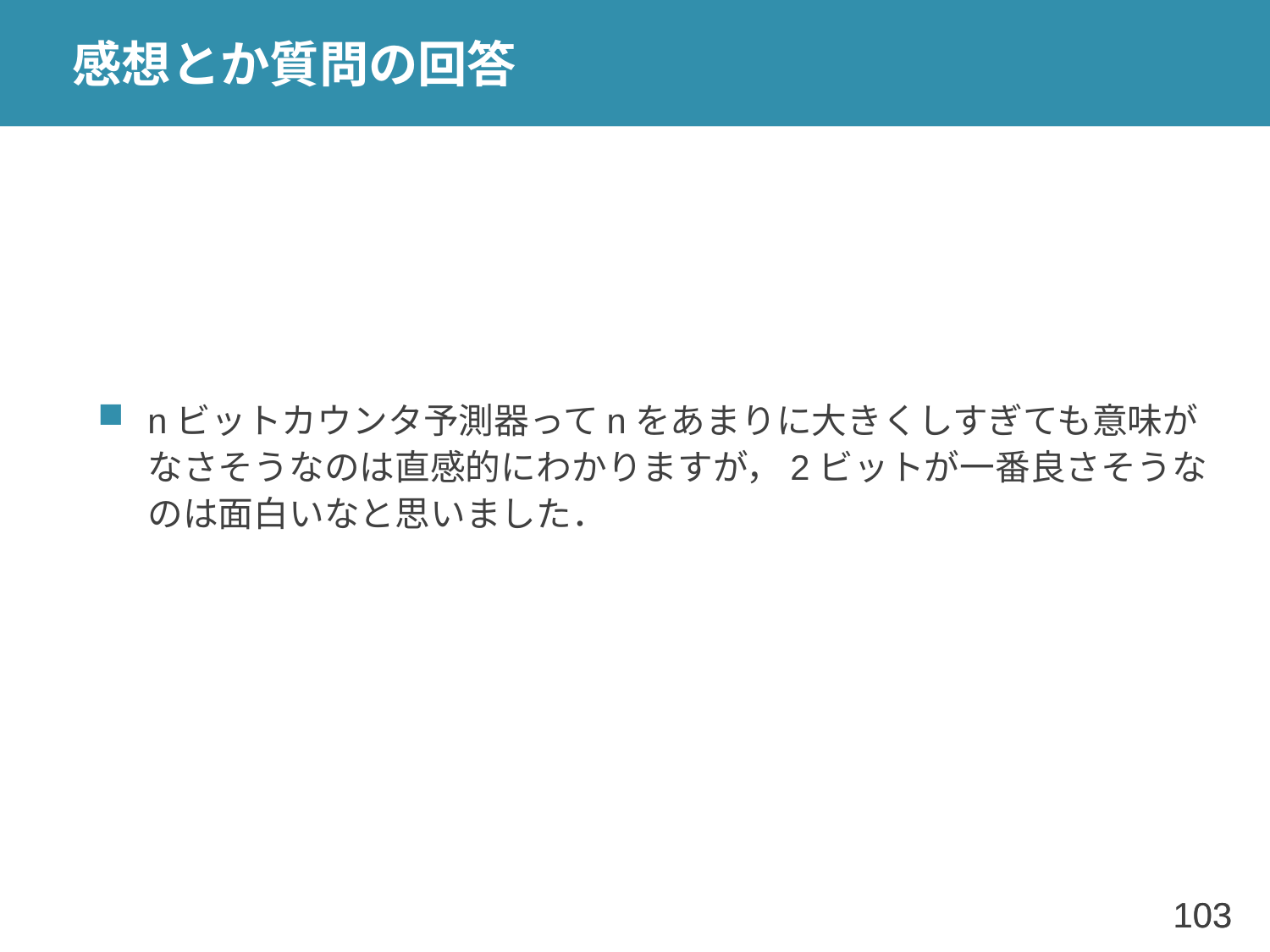

# 感想とか質問の回答
nビットカウンタ予測器ってnをあまりに大きくしすぎても意味がなさそうなのは直感的にわかりますが，2ビットが一番良さそうなのは面白いなと思いました．